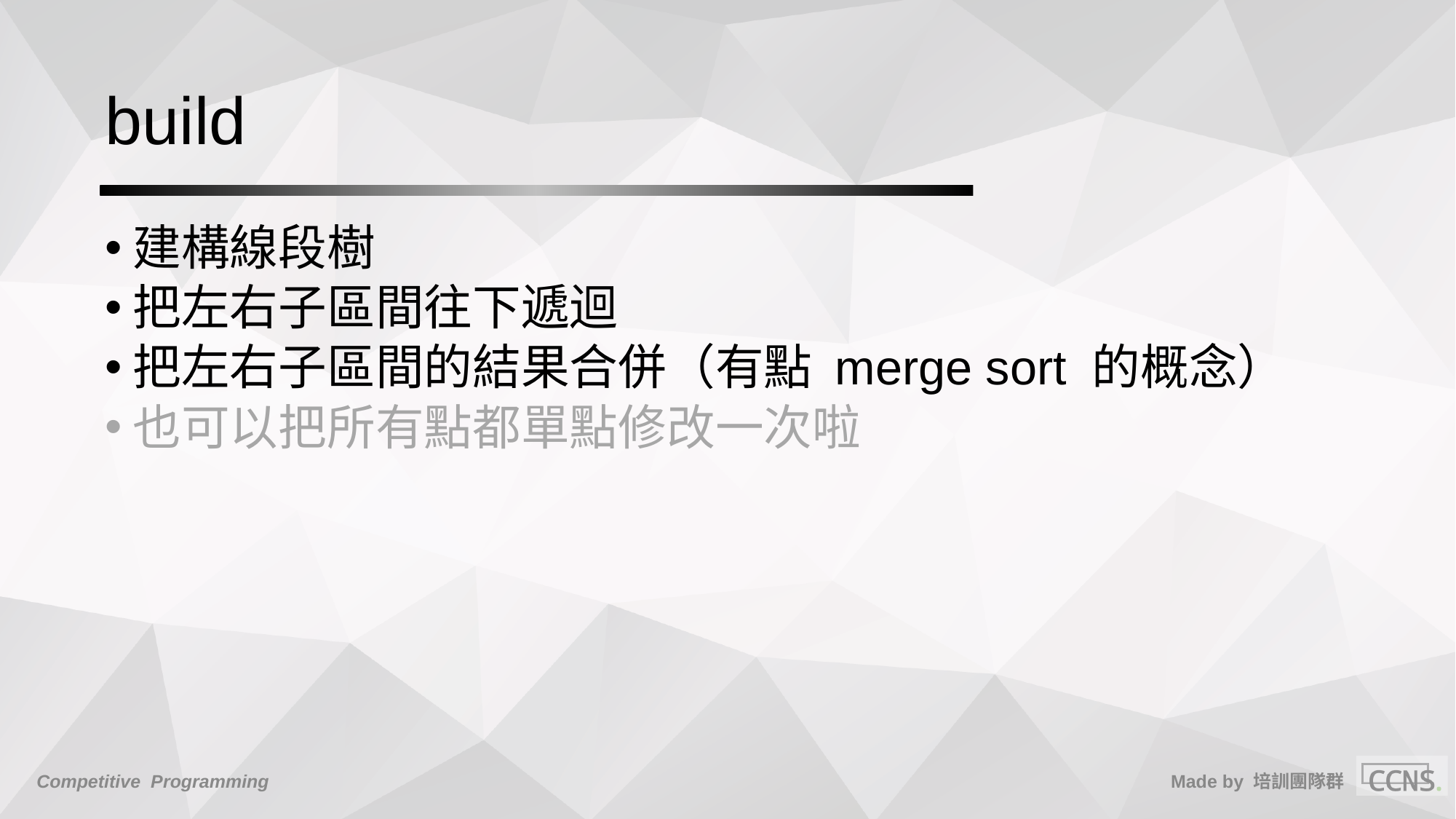

# build
建構線段樹
把左右子區間往下遞迴
把左右子區間的結果合併（有點 merge sort 的概念）
也可以把所有點都單點修改一次啦